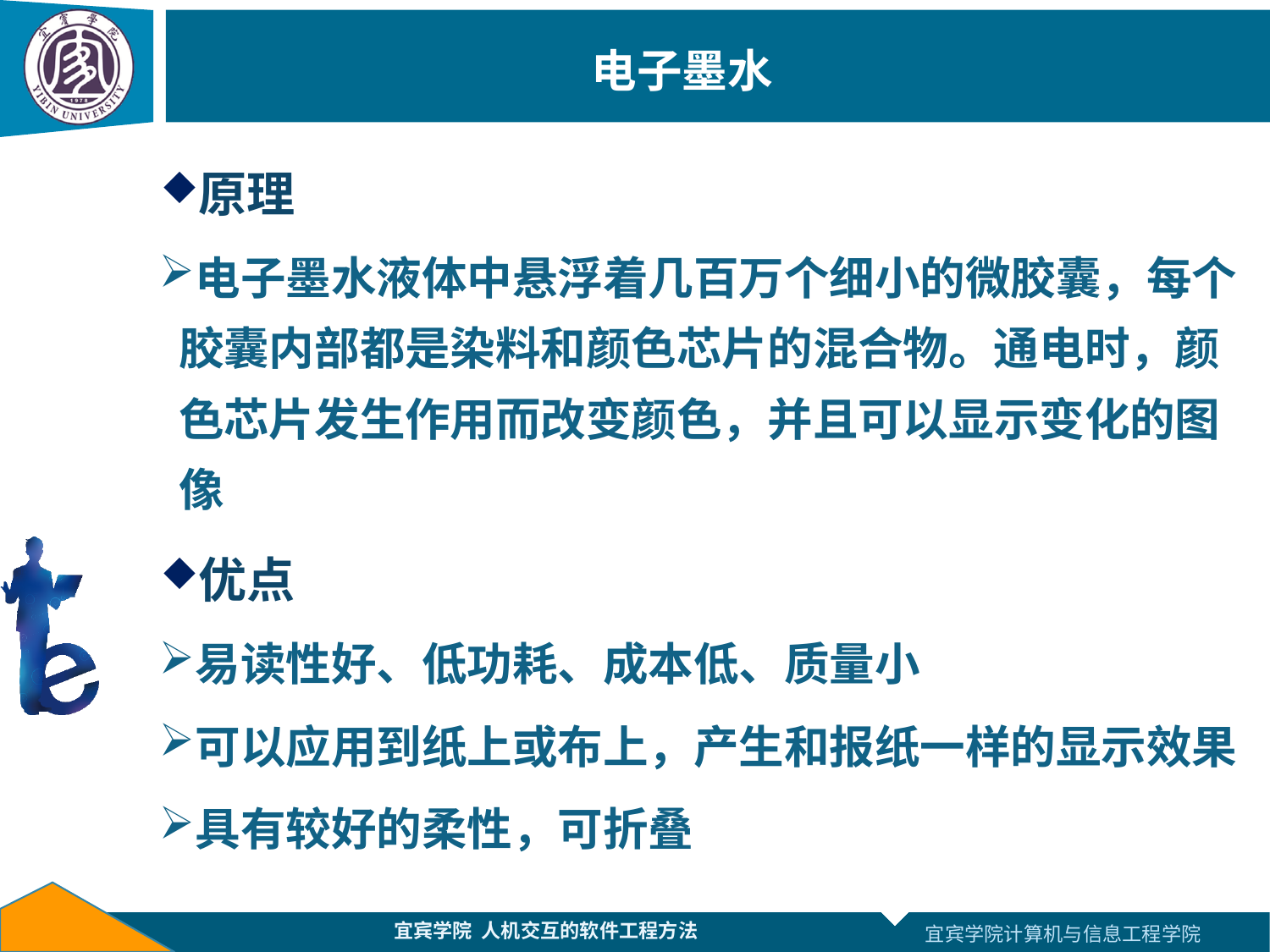

# 电子墨水
原理
电子墨水液体中悬浮着几百万个细小的微胶囊，每个胶囊内部都是染料和颜色芯片的混合物。通电时，颜色芯片发生作用而改变颜色，并且可以显示变化的图像
优点
易读性好、低功耗、成本低、质量小
可以应用到纸上或布上，产生和报纸一样的显示效果
具有较好的柔性，可折叠
59
宜宾学院  人机交互的软件工程方法